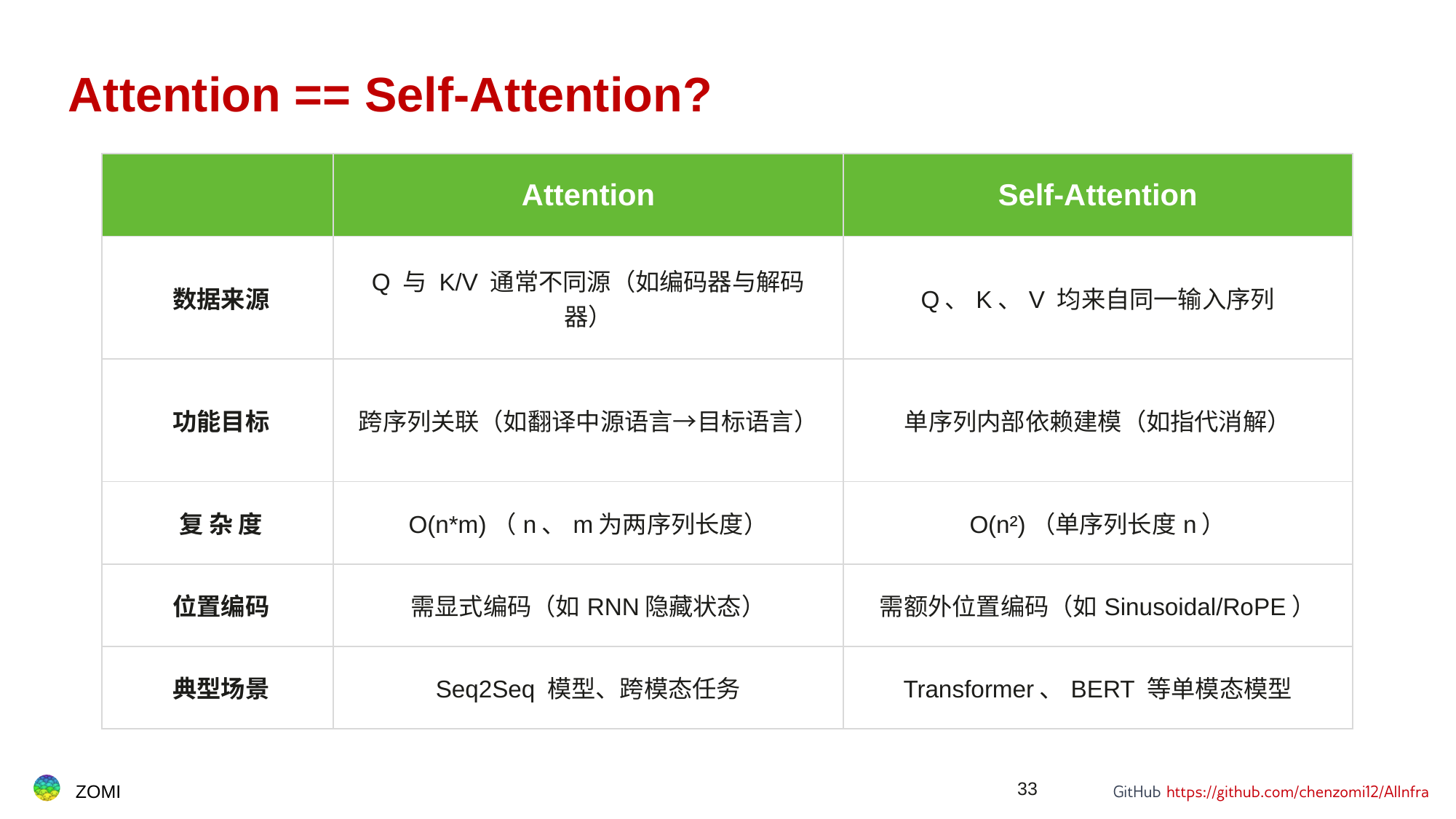

# Attention == Self-Attention?
|  | Attention | Self-Attention |
| --- | --- | --- |
| ​​数据来源​​ | Q 与 K/V 通常不同源（如编码器与解码器） | Q、K、V 均来自同一输入序列 |
| ​​功能目标​​ | 跨序列关联（如翻译中源语言→目标语言） | 单序列内部依赖建模（如指代消解） |
| ​​复 杂 度​​ | O(n\*m)（n、m为两序列长度） | O(n²)（单序列长度n） |
| ​​位置编码​​ | 需显式编码（如RNN隐藏状态） | 需额外位置编码（如Sinusoidal/RoPE） |
| ​​典型场景​​ | Seq2Seq 模型、跨模态任务 | Transformer、BERT 等单模态模型 |